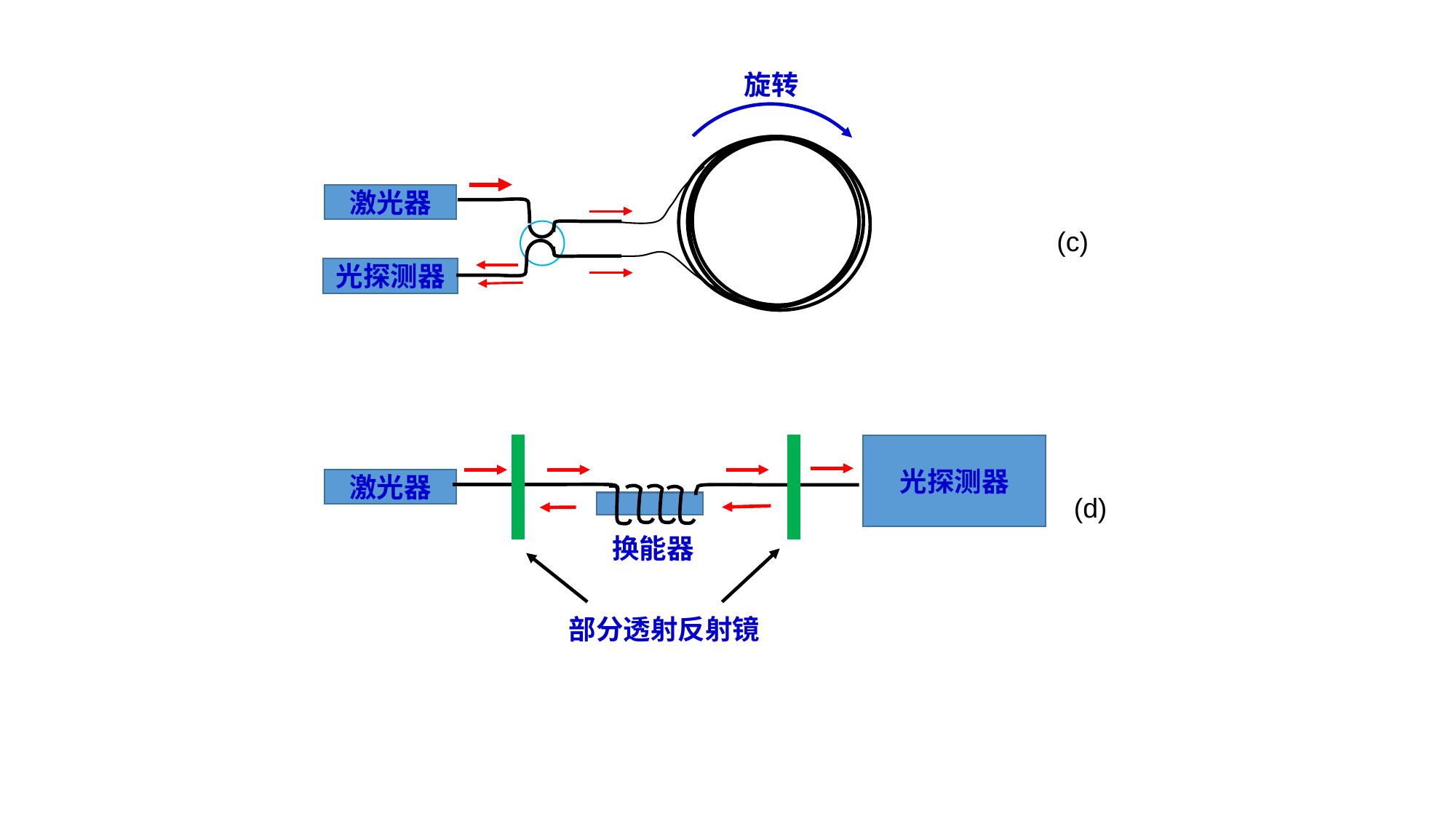

旋转

激光器

(c)

光探测器

光探测器
激光器

(d)

换能器
部分透射反射镜